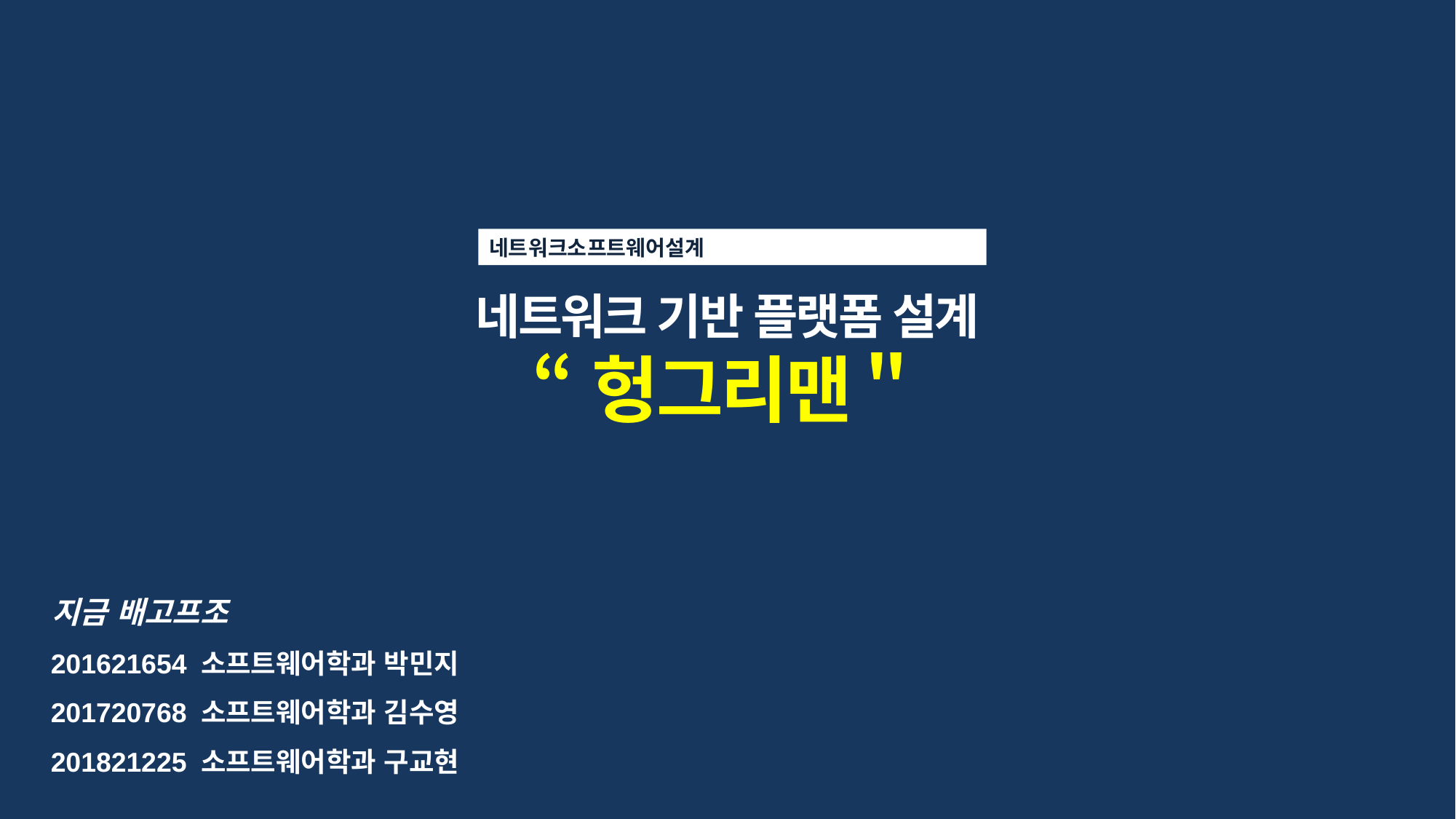

네트워크소프트웨어설계
네트워크 기반 플랫폼 설계
“헝그리맨＂
지금 배고프조
201621654 소프트웨어학과 박민지
201720768 소프트웨어학과 김수영
201821225 소프트웨어학과 구교현